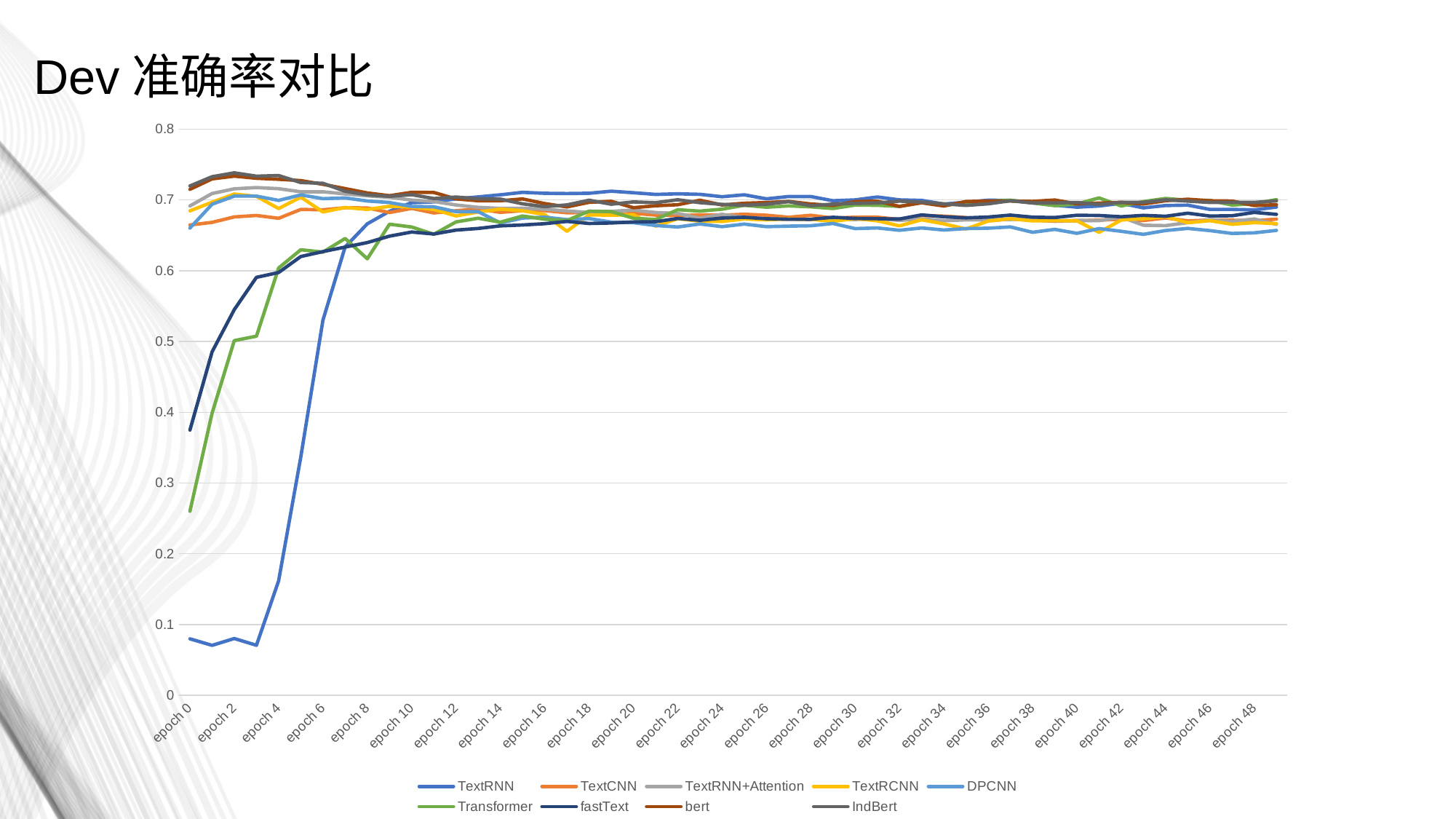

Dev准确率对比

### Chart

| Category | TextRNN | TextCNN | TextRNN+Attention | TextRCNN | DPCNN | Transformer | fastText | bert | IndBert |
|---|---|---|---|---|---|---|---|---|---|
| epoch 0 | 0.0798690075502592 | 0.664513781497316 | 0.691440007277358 | 0.684435549895388 | 0.660147366505958 | 0.260165559901755 | 0.374874920403893 | 0.714909487855908 | 0.719639770763213 |
| epoch 1 | 0.0706813426726098 | 0.668243427635768 | 0.708996634221777 | 0.696716092058582 | 0.693896115709997 | 0.398799235877376 | 0.485399799872646 | 0.729646138451742 | 0.732739015737287 |
| epoch 2 | 0.0803238424451923 | 0.675975620849631 | 0.715637223687801 | 0.708268898389884 | 0.705266988083325 | 0.501228054216319 | 0.544983171108887 | 0.733557718548167 | 0.738197034476485 |
| epoch 3 | 0.0707723096515964 | 0.677976894387337 | 0.717365596288547 | 0.704903120167379 | 0.705266988083325 | 0.50741380878741 | 0.590557627581188 | 0.730464841262621 | 0.73346675156918 |
| epoch 4 | 0.16183025561721 | 0.673974347311925 | 0.715819157645774 | 0.687710361138906 | 0.699263167470208 | 0.603747839534249 | 0.597380151005185 | 0.729100336577822 | 0.734376421359046 |
| epoch 5 | 0.336850723187482 | 0.68652779041208 | 0.711452742654416 | 0.703902483398526 | 0.706995360684071 | 0.629582461566451 | 0.619939961793868 | 0.727190030019103 | 0.724461020649504 |
| epoch 6 | 0.530246520513053 | 0.68598198853816 | 0.711452742654416 | 0.682889111252615 | 0.701719275902847 | 0.626216683343946 | 0.626944419175839 | 0.722004912216865 | 0.723369416901664 |
| epoch 7 | 0.633494041662876 | 0.688892931865732 | 0.708359865368871 | 0.689347766760665 | 0.7027199126717 | 0.645501682889111 | 0.633312107704903 | 0.715910124624761 | 0.712180478486309 |
| epoch 8 | 0.666151187119075 | 0.688529063949786 | 0.705630855999272 | 0.68652779041208 | 0.698444464659328 | 0.616756117529336 | 0.639679796233967 | 0.709815337032657 | 0.707086327663058 |
| epoch 9 | 0.683889748021468 | 0.682070408441735 | 0.703720549440553 | 0.690894205403438 | 0.696261257163649 | 0.665605385245156 | 0.648776494132629 | 0.705903756936232 | 0.704994087146365 |
| epoch 10 | 0.696079323205676 | 0.687983262075866 | 0.699718002365141 | 0.689893568634585 | 0.690712271445465 | 0.661693805148731 | 0.654598380787774 | 0.710725006822523 | 0.707359228600018 |
| epoch 11 | 0.697170926953515 | 0.681524606567815 | 0.697716728827435 | 0.686436823433093 | 0.690257436550532 | 0.651414536523242 | 0.651778404439188 | 0.710452105885563 | 0.70190120986082 |
| epoch 12 | 0.701446374965887 | 0.684617483853361 | 0.692804511962157 | 0.677340125534431 | 0.683343946147548 | 0.668880196488674 | 0.657327390157372 | 0.7013554079869 | 0.703993450377512 |
| epoch 13 | 0.704175384335486 | 0.687437460201946 | 0.689438733739652 | 0.682798144273628 | 0.683343946147548 | 0.674065314290912 | 0.659601564632038 | 0.698808332575275 | 0.701537341944874 |
| epoch 14 | 0.707177294642044 | 0.682343309378695 | 0.687892295096879 | 0.686982625307013 | 0.667333757845902 | 0.668516328572728 | 0.663240243791503 | 0.698717365596288 | 0.70108250704994 |
| epoch 15 | 0.710634039843536 | 0.684799417811334 | 0.688165196033839 | 0.684617483853361 | 0.674338215227872 | 0.677249158555444 | 0.664513781497316 | 0.7013554079869 | 0.694441917583917 |
| epoch 16 | 0.709269535158737 | 0.684799417811334 | 0.68680069134904 | 0.67925043209315 | 0.675520785954698 | 0.672700809606113 | 0.666333121077049 | 0.694805785499863 | 0.690439370508505 |
| epoch 17 | 0.70890566724279 | 0.681797507504775 | 0.684344582916401 | 0.655599017556627 | 0.672155007732193 | 0.67088147002638 | 0.669607932320567 | 0.690075502592558 | 0.692895478941144 |
| epoch 18 | 0.709360502137724 | 0.682070408441735 | 0.682161375420722 | 0.678795597198217 | 0.673610479395979 | 0.684071681979441 | 0.666696988992995 | 0.696534158100609 | 0.699536068407168 |
| epoch 19 | 0.712271445465296 | 0.67843172928227 | 0.683707814063494 | 0.678340762303283 | 0.668607295551714 | 0.683434913126535 | 0.667333757845902 | 0.697989629764395 | 0.693896115709997 |
| epoch 20 | 0.710088237969617 | 0.681069771672882 | 0.685618120622214 | 0.67897753115619 | 0.667788592740835 | 0.674065314290912 | 0.668880196488674 | 0.688983898844719 | 0.697079959974529 |
| epoch 21 | 0.707723096515964 | 0.67843172928227 | 0.682070408441735 | 0.662967342854543 | 0.663786045665423 | 0.672336941690166 | 0.669153097425634 | 0.691712908214318 | 0.695988356226689 |
| epoch 22 | 0.708541799326844 | 0.677794960429364 | 0.680887837714909 | 0.673337578459019 | 0.661693805148731 | 0.686072955517147 | 0.673792413353952 | 0.693168379878104 | 0.700172837260074 |
| epoch 23 | 0.707814063494951 | 0.678795597198217 | 0.674156281269899 | 0.669971800236514 | 0.665969253161102 | 0.684071681979441 | 0.67115437096334 | 0.699536068407168 | 0.696079323205676 |
| epoch 24 | 0.704448285272446 | 0.678340762303283 | 0.679614300009096 | 0.669516965341581 | 0.662148640043664 | 0.686891658328026 | 0.674338215227872 | 0.692804511962157 | 0.693623214773037 |
| epoch 25 | 0.707177294642044 | 0.679705266988083 | 0.675156918038751 | 0.672973710543072 | 0.665787319203129 | 0.692349677067224 | 0.675429818975711 | 0.695260620394796 | 0.692440644046211 |
| epoch 26 | 0.701446374965887 | 0.678340762303283 | 0.673610479395979 | 0.671791139816246 | 0.662148640043664 | 0.689620667697625 | 0.673337578459019 | 0.696261257163649 | 0.69380514873101 |
| epoch 27 | 0.704721186209405 | 0.675429818975711 | 0.672518875648139 | 0.673064677522059 | 0.662876375875557 | 0.691530974256344 | 0.672700809606113 | 0.697807695806422 | 0.697534794869462 |
| epoch 28 | 0.704721186209405 | 0.678249795324297 | 0.672155007732193 | 0.672518875648139 | 0.663422177749477 | 0.690166469571545 | 0.672609842627126 | 0.694259983625943 | 0.691712908214318 |
| epoch 29 | 0.698808332575275 | 0.674247248248885 | 0.672518875648139 | 0.66978986627854 | 0.666696988992995 | 0.687801328117893 | 0.675429818975711 | 0.692167743109251 | 0.69407804966797 |
| epoch 30 | 0.699990903302101 | 0.675520785954698 | 0.672245974711179 | 0.673610479395979 | 0.659419630674065 | 0.692622578004184 | 0.673792413353952 | 0.697625761848449 | 0.695078686436823 |
| epoch 31 | 0.704084417356499 | 0.675611752933685 | 0.673519512416992 | 0.670517602110433 | 0.660329300463931 | 0.692349677067224 | 0.673428545438006 | 0.698262530701355 | 0.695624488310743 |
| epoch 32 | 0.699990903302101 | 0.672336941690166 | 0.670972437005367 | 0.66333121077049 | 0.657054489220413 | 0.690803238424451 | 0.672973710543072 | 0.690803238424451 | 0.698262530701355 |
| epoch 33 | 0.699263167470208 | 0.67788592740835 | 0.673155644501046 | 0.671882106795233 | 0.660329300463931 | 0.696534158100609 | 0.678795597198217 | 0.695897389247703 | 0.696807059037569 |
| epoch 34 | 0.69407804966797 | 0.677067224597471 | 0.670517602110433 | 0.666060220140089 | 0.657418357136359 | 0.693714181752024 | 0.676157554807604 | 0.691349040298371 | 0.69435095060493 |
| epoch 35 | 0.696807059037569 | 0.675065951059765 | 0.671791139816246 | 0.658873828800145 | 0.659419630674065 | 0.693987082688983 | 0.674611116164832 | 0.697716728827435 | 0.692167743109251 |
| epoch 36 | 0.699536068407168 | 0.670426635131447 | 0.671882106795233 | 0.6700627672155 | 0.659965432547985 | 0.697989629764395 | 0.675793686891658 | 0.698444464659328 | 0.694441917583917 |
| epoch 37 | 0.699354134449194 | 0.672973710543072 | 0.672336941690166 | 0.673337578459019 | 0.661784772127717 | 0.699445101428181 | 0.678522696261257 | 0.698353497680342 | 0.698717365596288 |
| epoch 38 | 0.695897389247703 | 0.671609205858273 | 0.673519512416992 | 0.67033566815246 | 0.654234512871827 | 0.695715455289729 | 0.675611752933685 | 0.697898662785408 | 0.695624488310743 |
| epoch 39 | 0.692531611025197 | 0.66978986627854 | 0.67033566815246 | 0.670699536068407 | 0.658328026926225 | 0.691803875193304 | 0.675065951059765 | 0.699808969344128 | 0.695715455289729 |
| epoch 40 | 0.689711634676612 | 0.670517602110433 | 0.671063403984353 | 0.670426635131447 | 0.652779041208041 | 0.694259983625943 | 0.678249795324297 | 0.69435095060493 | 0.696352224142636 |
| epoch 41 | 0.691349040298371 | 0.671336304921313 | 0.67060856908942 | 0.65414354589284 | 0.659419630674065 | 0.7027199126717 | 0.677976894387337 | 0.695442554352769 | 0.69353224779405 |
| epoch 42 | 0.69516965341581 | 0.672791776585099 | 0.675702719912671 | 0.671518238879286 | 0.655599017556627 | 0.691349040298371 | 0.676157554807604 | 0.696534158100609 | 0.696534158100609 |
| epoch 43 | 0.688710997907759 | 0.670790503047393 | 0.66414991358137 | 0.673428545438006 | 0.651323569544255 | 0.697625761848449 | 0.67815882834531 | 0.694169016646957 | 0.696534158100609 |
| epoch 44 | 0.692076776130264 | 0.674520149185845 | 0.66360411170745 | 0.676248521786591 | 0.656690621304466 | 0.701992176839807 | 0.676885290639497 | 0.698808332575275 | 0.700081870281087 |
| epoch 45 | 0.692531611025197 | 0.67033566815246 | 0.667879559719821 | 0.667788592740835 | 0.659692531611025 | 0.699445101428181 | 0.681160738651869 | 0.700900573091967 | 0.698262530701355 |
| epoch 46 | 0.68652779041208 | 0.671518238879286 | 0.671882106795233 | 0.67060856908942 | 0.656599654325479 | 0.699263167470208 | 0.677158191576457 | 0.698717365596288 | 0.696352224142636 |
| epoch 47 | 0.68652779041208 | 0.671245337942326 | 0.669607932320567 | 0.665514418266169 | 0.652597107250068 | 0.692622578004184 | 0.67761302647139 | 0.698353497680342 | 0.696443191121622 |
| epoch 48 | 0.685800054580187 | 0.67060856908942 | 0.673064677522059 | 0.667879559719821 | 0.653415810060947 | 0.694714818520876 | 0.682252342399708 | 0.691985809151278 | 0.696443191121622 |
| epoch 49 | 0.689893568634585 | 0.672791776585099 | 0.665514418266169 | 0.666424088056035 | 0.656872555262439 | 0.700354771218047 | 0.67952333303011 | 0.693168379878104 | 0.698535431638315 |